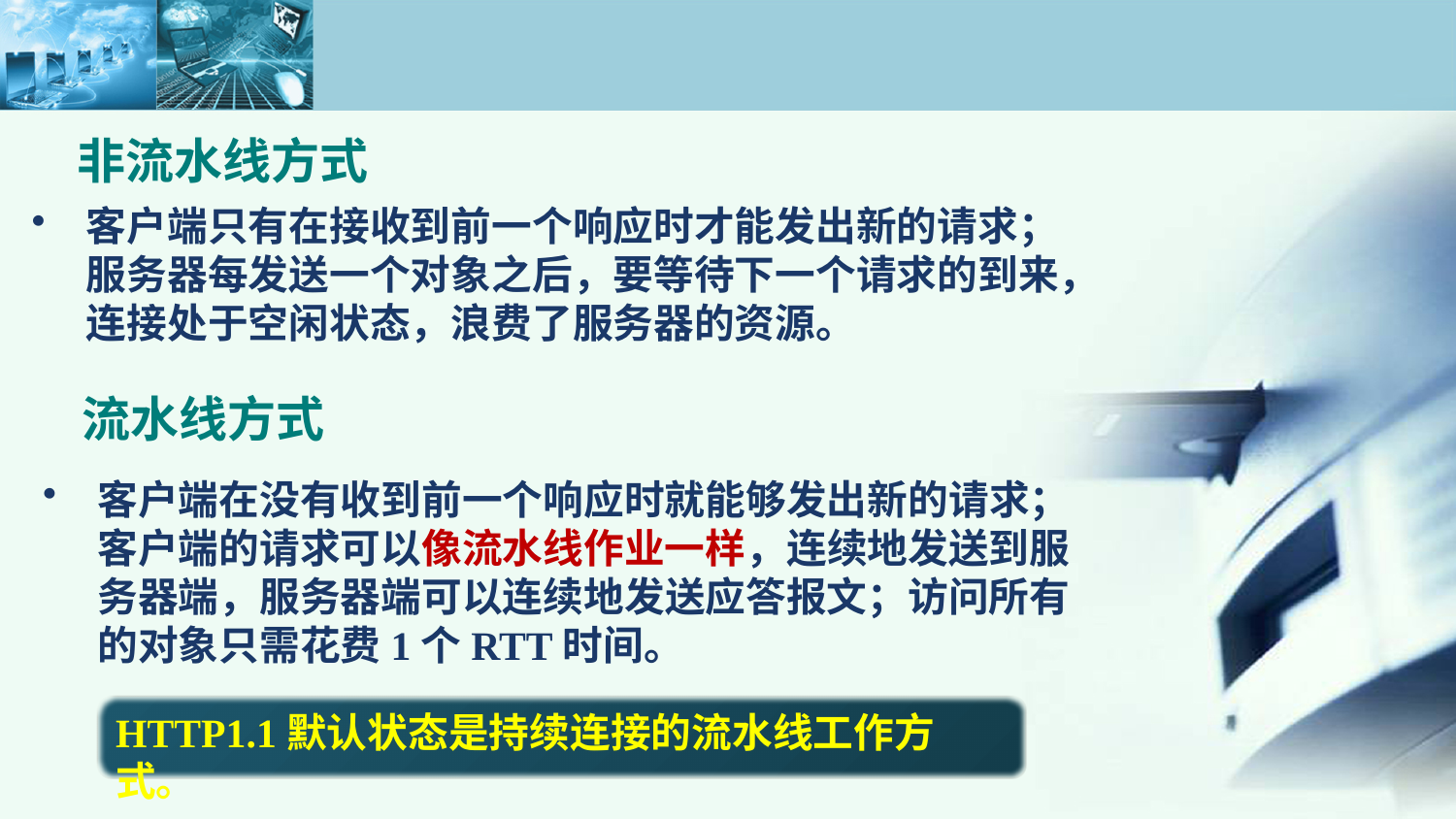

非流水线方式
客户端只有在接收到前一个响应时才能发出新的请求；服务器每发送一个对象之后，要等待下一个请求的到来，连接处于空闲状态，浪费了服务器的资源。

流水线方式
客户端在没有收到前一个响应时就能够发出新的请求；客户端的请求可以像流水线作业一样，连续地发送到服务器端，服务器端可以连续地发送应答报文；访问所有的对象只需花费1个RTT时间。
HTTP1.1默认状态是持续连接的流水线工作方式。